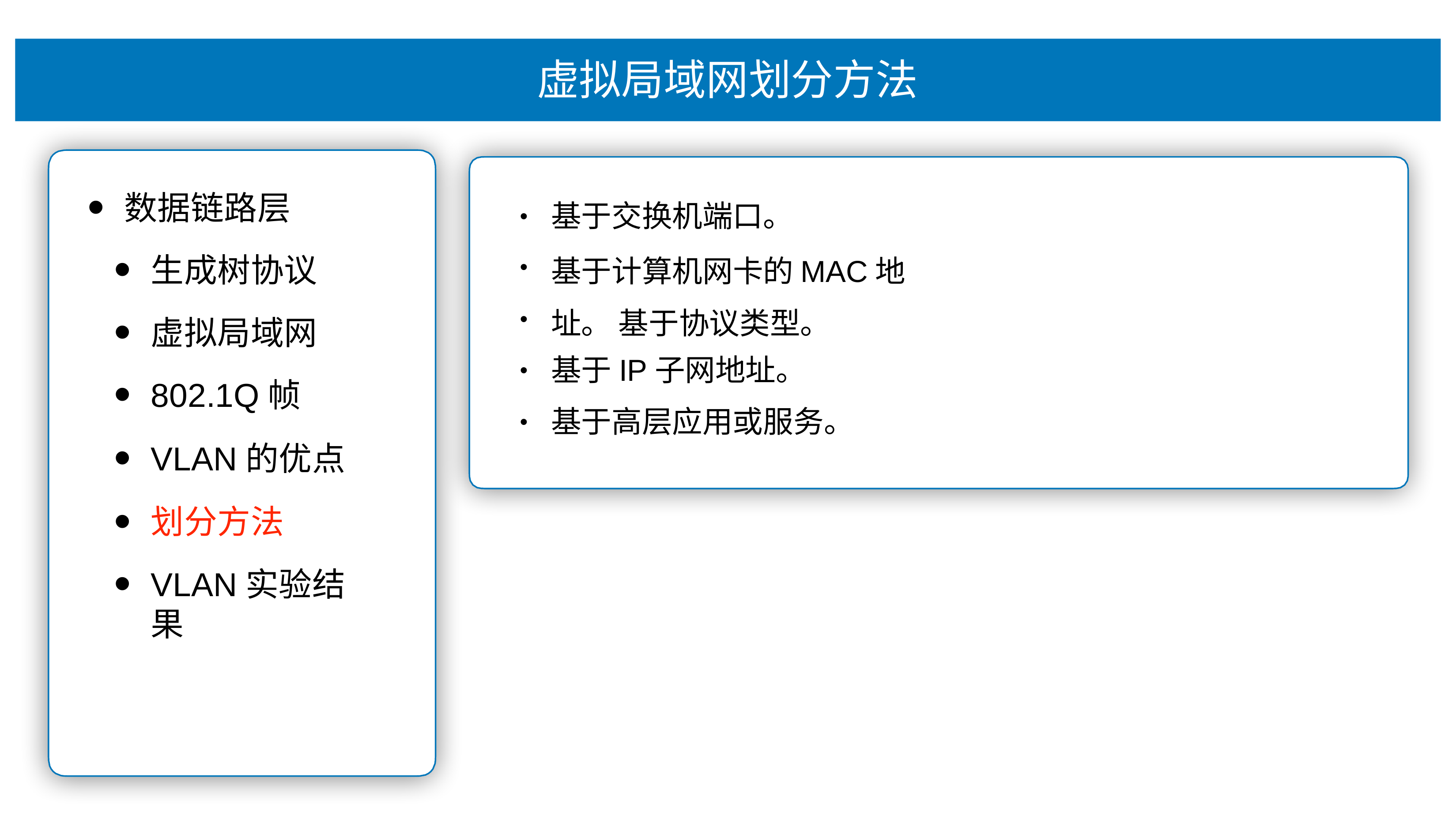

# 虚拟局域⽹划分⽅法

数据链路层
⽣成树协议
虚拟局域⽹
802.1Q帧
VLAN的优点
划分⽅法
VLAN实验结果
基于交换机端⼝。
基于计算机⽹卡的MAC地址。 基于协议类型。
基于IP⼦⽹地址。
基于⾼层应⽤或服务。
•
•
•
•
•